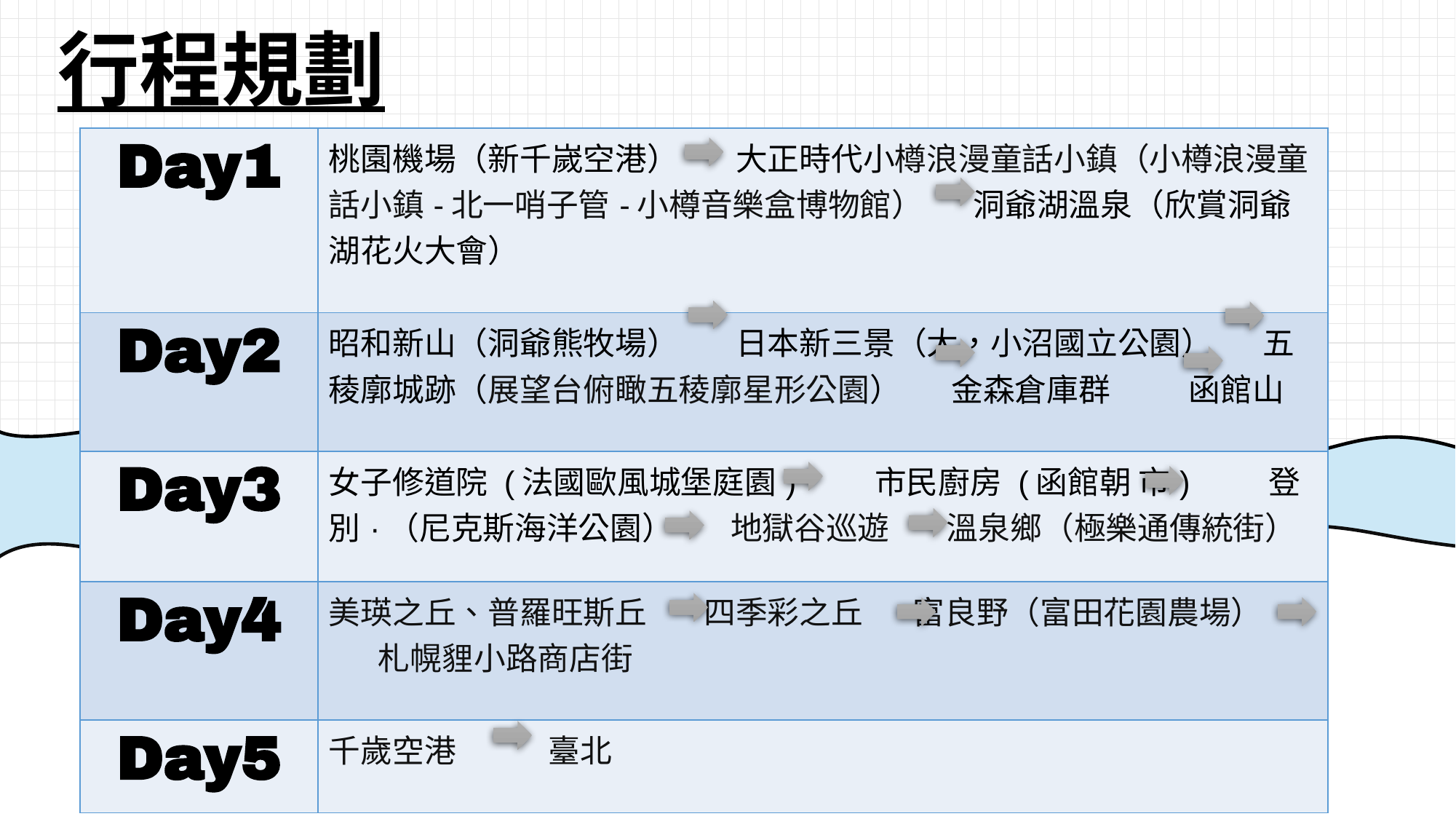

行程規劃
| Day1 | 桃園機場（新千嵗空港） 大正時代小樽浪漫童話小鎮（小樽浪漫童話小鎮-北一哨子管-小樽音樂盒博物館） 洞爺湖溫泉（欣賞洞爺湖花火大會） |
| --- | --- |
| Day2 | 昭和新山（洞爺熊牧場） 日本新三景（大，小沼國立公園） 五稜廓城跡（展望台俯瞰五稜廓星形公園） 金森倉庫群 函館山 |
| Day3 | 女子修道院 (法國歐風城堡庭園) 市民廚房 (函館朝 市) 登別·（尼克斯海洋公園） 地獄谷巡遊 溫泉鄉（極樂通傳統街） |
| Day4 | 美瑛之丘、普羅旺斯丘 四季彩之丘 富良野（富田花園農場） 札幌貍小路商店街 |
| Day5 | 千歲空港 臺北 |